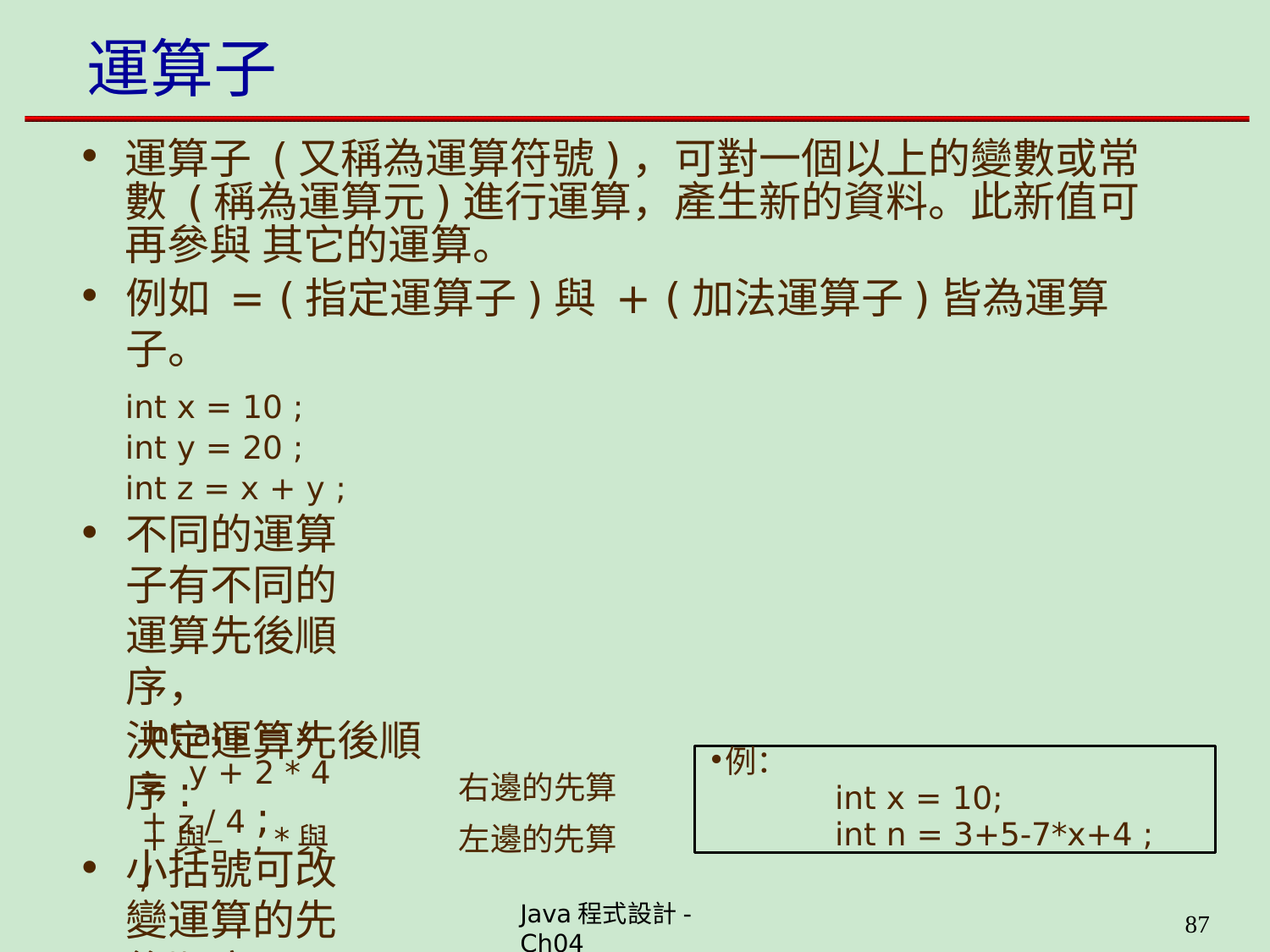

# 運算子
運算子 (又稱為運算符號)，可對一個以上的變數或常數 (稱為運算元)進行運算，產生新的資料。此新值可再參與 其它的運算。
例如 = (指定運算子)與 + (加法運算子)皆為運算子。
int x = 10 ;  int y = 20 ;  int z = x + y ;
不同的運算子有不同的運算先後順序，
int ans = x – y + 2 * 4 + z / 4 ;
小括號可改變運算的先後順序
int ans = (x – y + 2) * (4 + z) / 4 ;
先後順序相同的運算子(如 + 與 –，* 與 / )由結合率來
決定運算先後順序:
例：
int x = 10;
int n = 3+5-7*x+4 ;
=
+與– , *與/
右邊的先算
左邊的先算
Java程式設計-Ch04
87